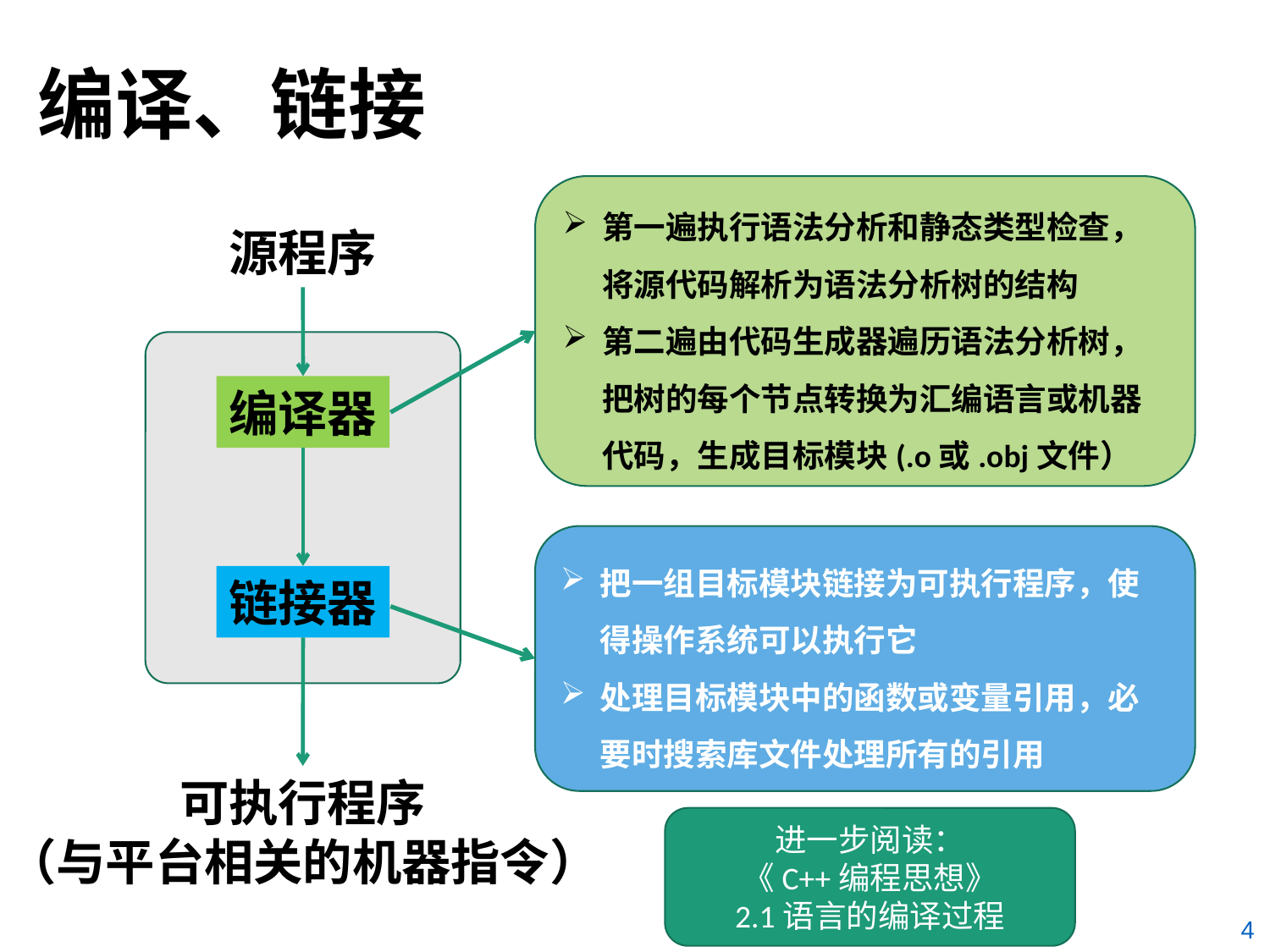

# 编译、链接
第一遍执行语法分析和静态类型检查，将源代码解析为语法分析树的结构
第二遍由代码生成器遍历语法分析树，把树的每个节点转换为汇编语言或机器代码，生成目标模块(.o或.obj文件）
源程序

编译器
把一组目标模块链接为可执行程序，使得操作系统可以执行它
处理目标模块中的函数或变量引用，必要时搜索库文件处理所有的引用
链接器
可执行程序
（与平台相关的机器指令）
进一步阅读：
《C++编程思想》
2.1语言的编译过程
4